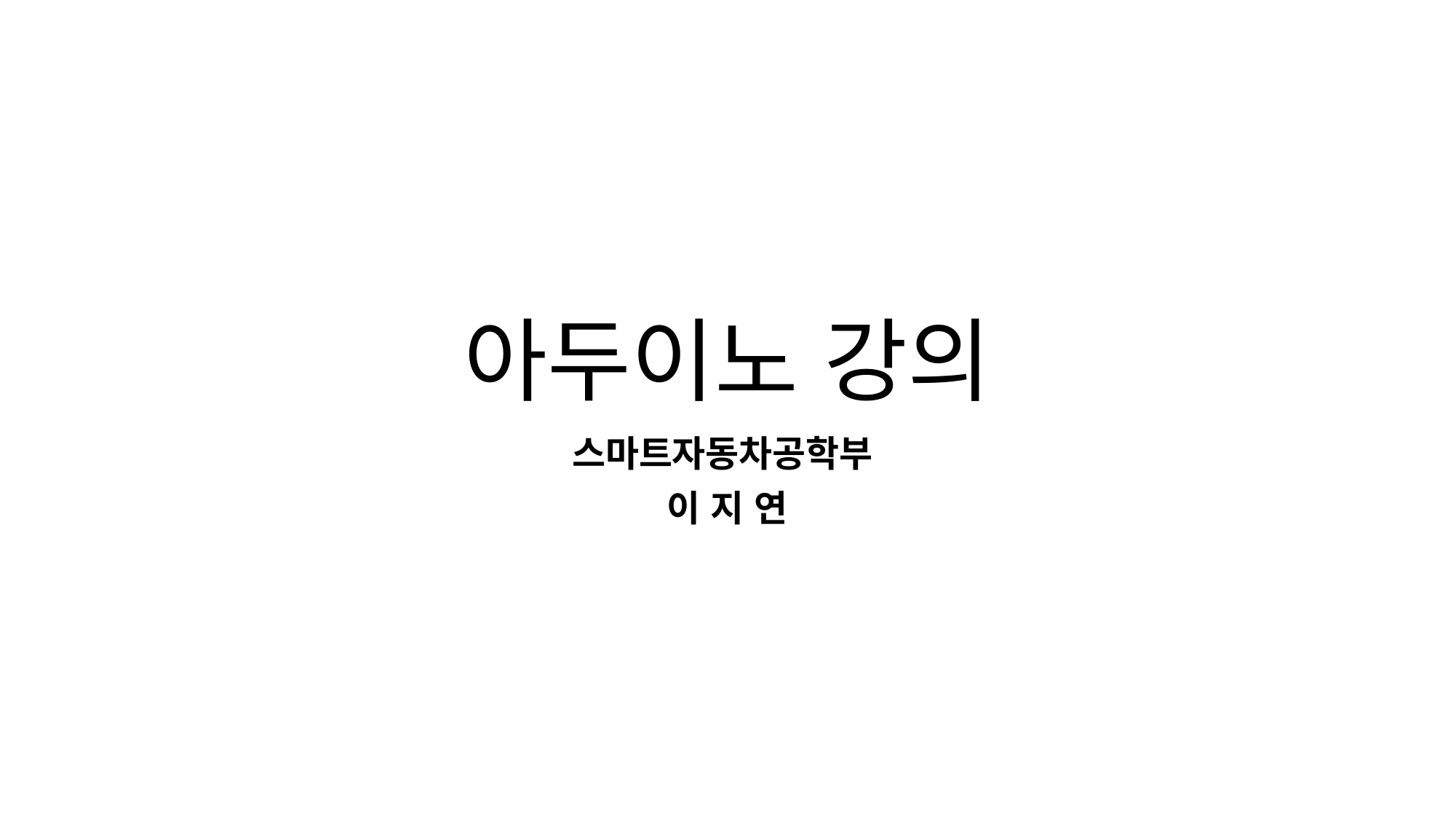

# 아두이노 강의
스마트자동차공학부
이 지 연